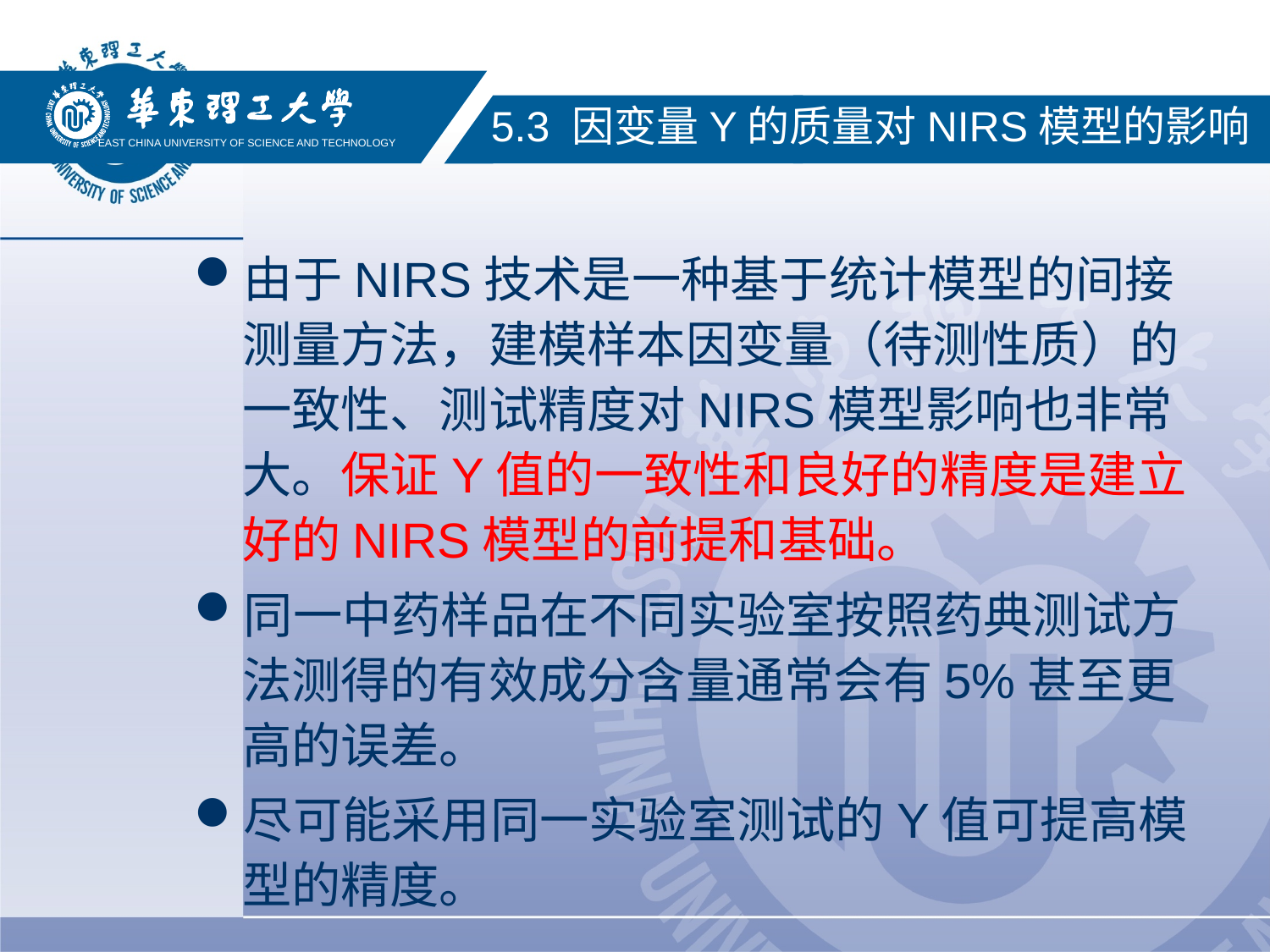

EAST CHINA UNIVERSITY OF SCIENCE AND TECHNOLOGY
5.3 因变量Y的质量对NIRS模型的影响

由于NIRS技术是一种基于统计模型的间接测量方法，建模样本因变量（待测性质）的一致性、测试精度对NIRS模型影响也非常大。保证Y值的一致性和良好的精度是建立好的NIRS模型的前提和基础。
同一中药样品在不同实验室按照药典测试方法测得的有效成分含量通常会有5%甚至更高的误差。
尽可能采用同一实验室测试的Y值可提高模型的精度。